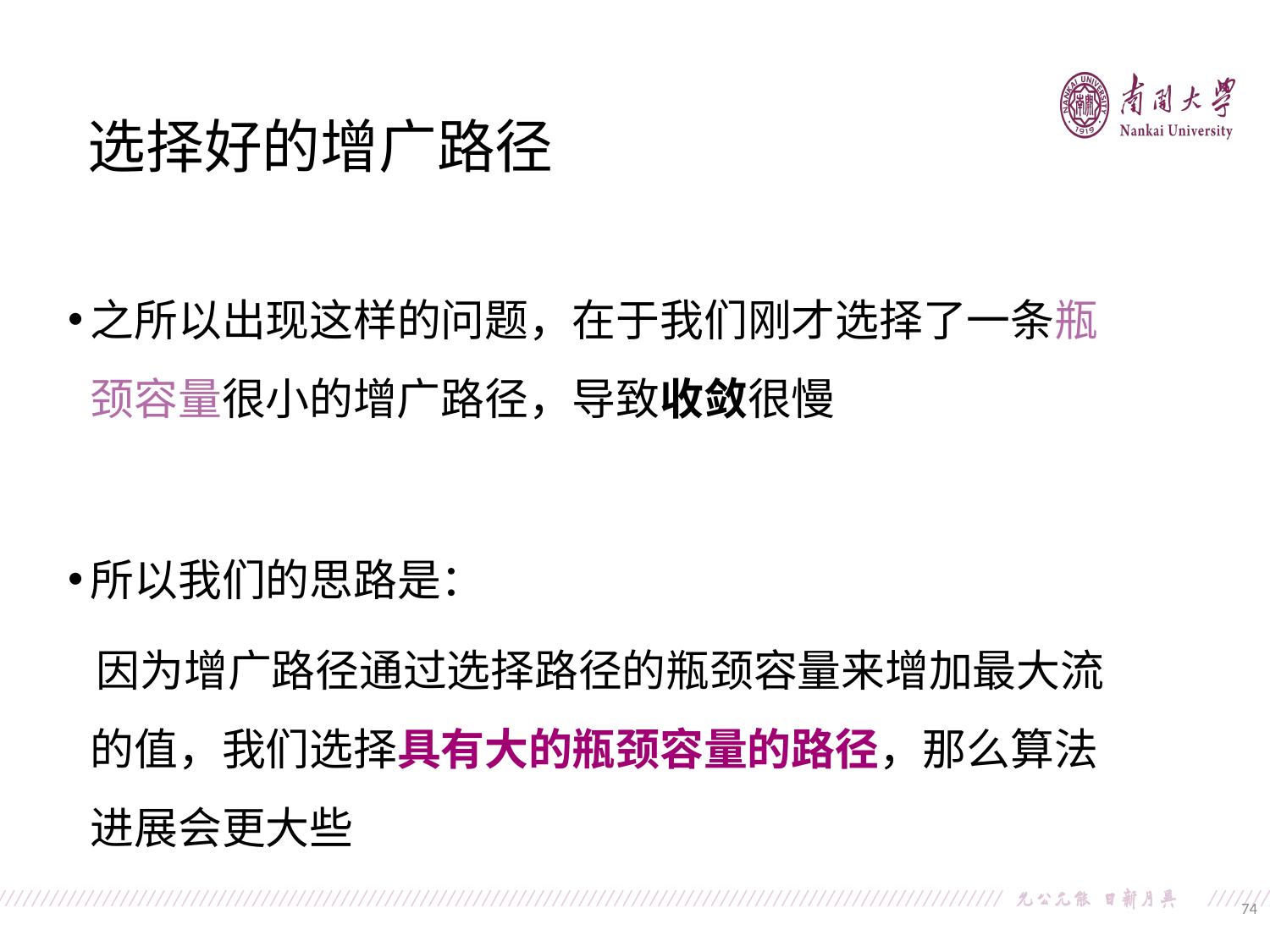

选择好的增广路径
之所以出现这样的问题，在于我们刚才选择了一条瓶颈容量很小的增广路径，导致收敛很慢

所以我们的思路是：
  因为增广路径通过选择路径的瓶颈容量来增加最大流的值，我们选择具有大的瓶颈容量的路径，那么算法进展会更大些
74